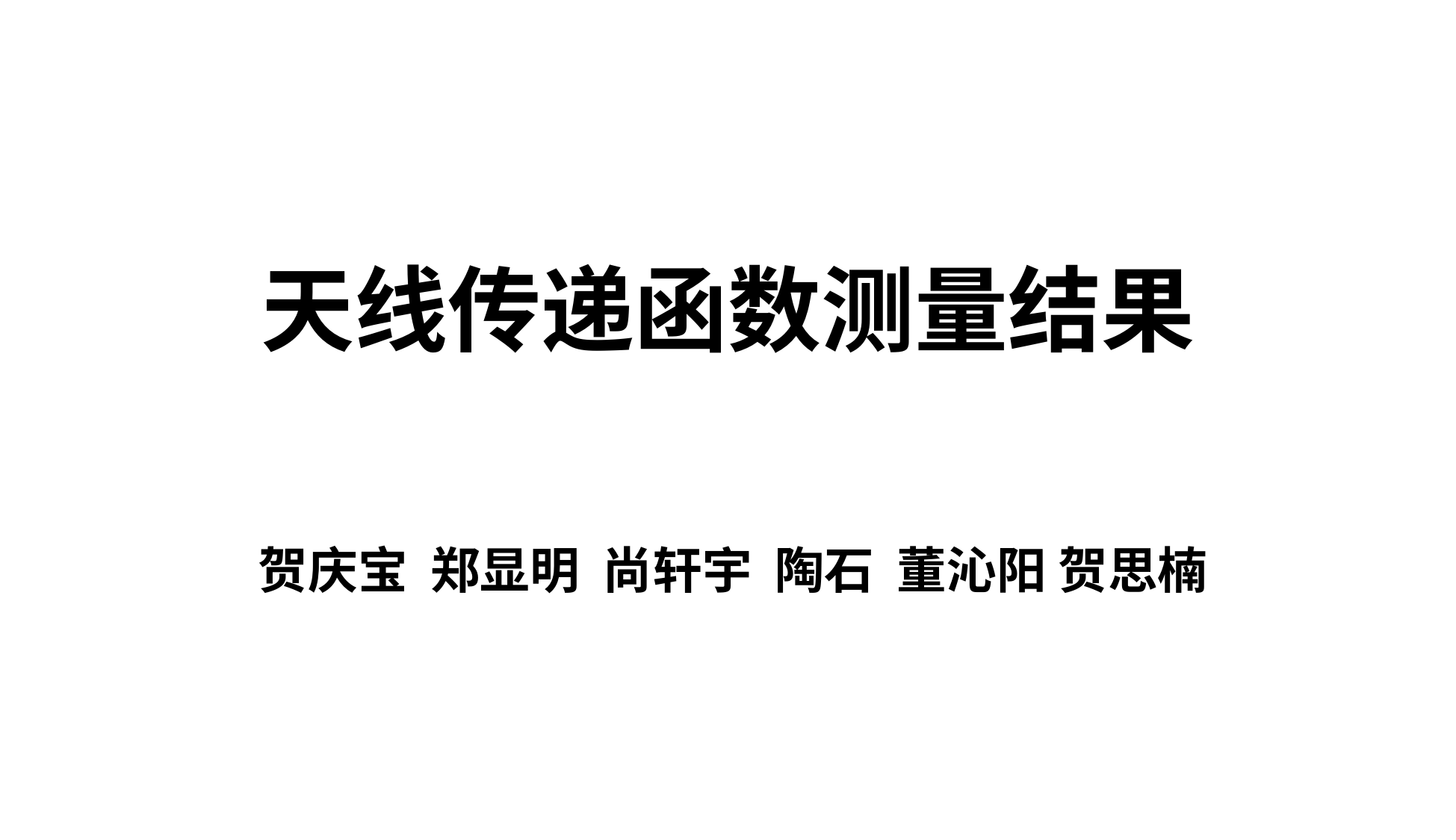

# 天线传递函数测量结果

贺庆宝  郑显明  尚轩宇  陶石  董沁阳 贺思楠